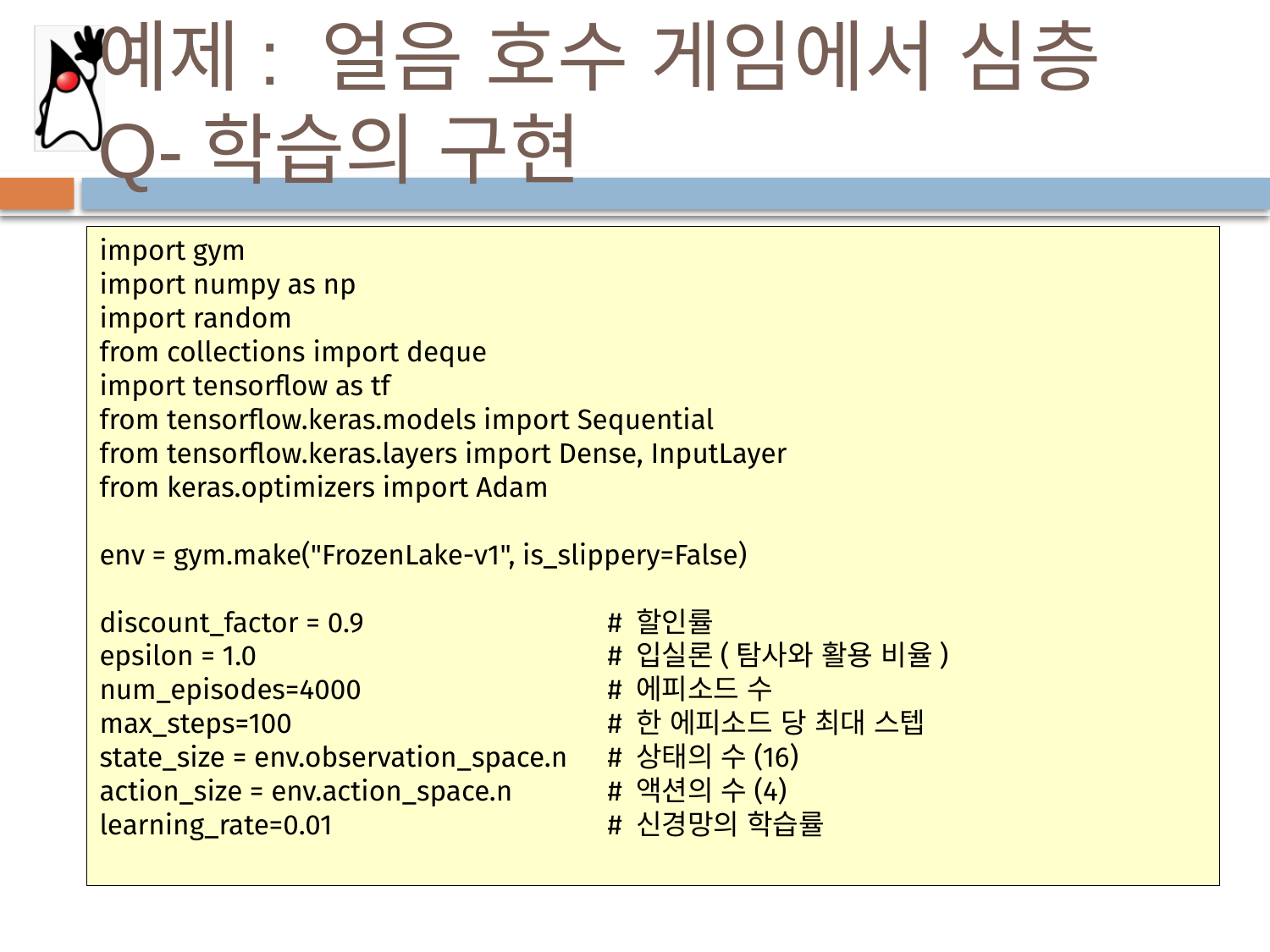

# 예제: 얼음 호수 게임에서 심층 Q-학습의 구현

import gym
import numpy as np
import random
from collections import deque
import tensorflow as tf
from tensorflow.keras.models import Sequential
from tensorflow.keras.layers import Dense, InputLayer
from keras.optimizers import Adam

env = gym.make("FrozenLake-v1", is_slippery=False)

discount_factor = 0.9		# 할인률
epsilon = 1.0			# 입실론(탐사와 활용 비율)
num_episodes=4000		# 에피소드 수
max_steps=100			# 한 에피소드 당 최대 스텝
state_size = env.observation_space.n	# 상태의 수(16)
action_size = env.action_space.n	# 액션의 수(4)
learning_rate=0.01			# 신경망의 학습률